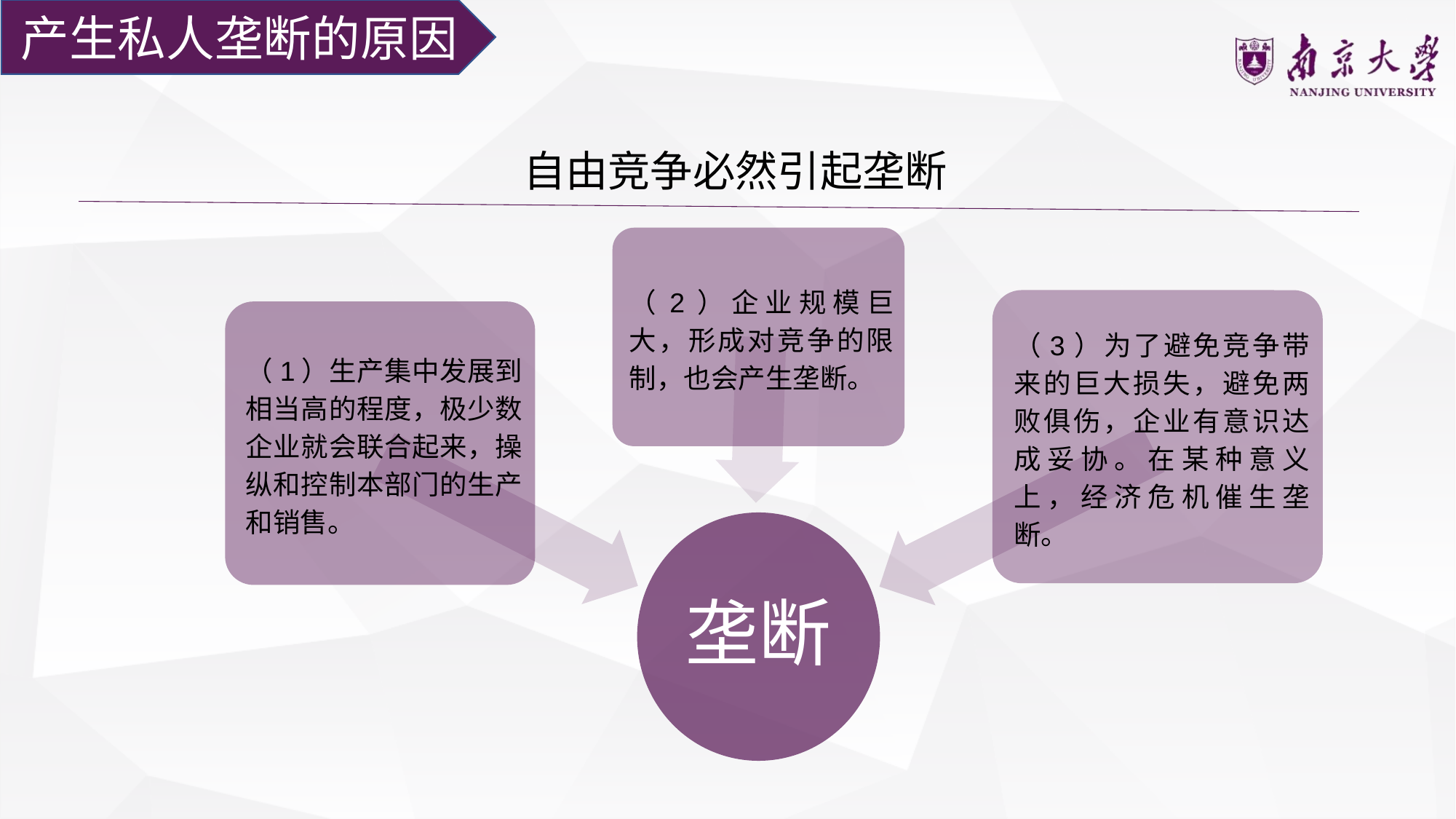

产生私人垄断的原因

自由竞争必然引起垄断
垄断
（1）生产集中发展到相当高的程度，极少数企业就会联合起来，操纵和控制本部门的生产和销售。
（2）企业规模巨大，形成对竞争的限制，也会产生垄断。
（3）为了避免竞争带来的巨大损失，避免两败俱伤，企业有意识达成妥协。在某种意义上，经济危机催生垄断。